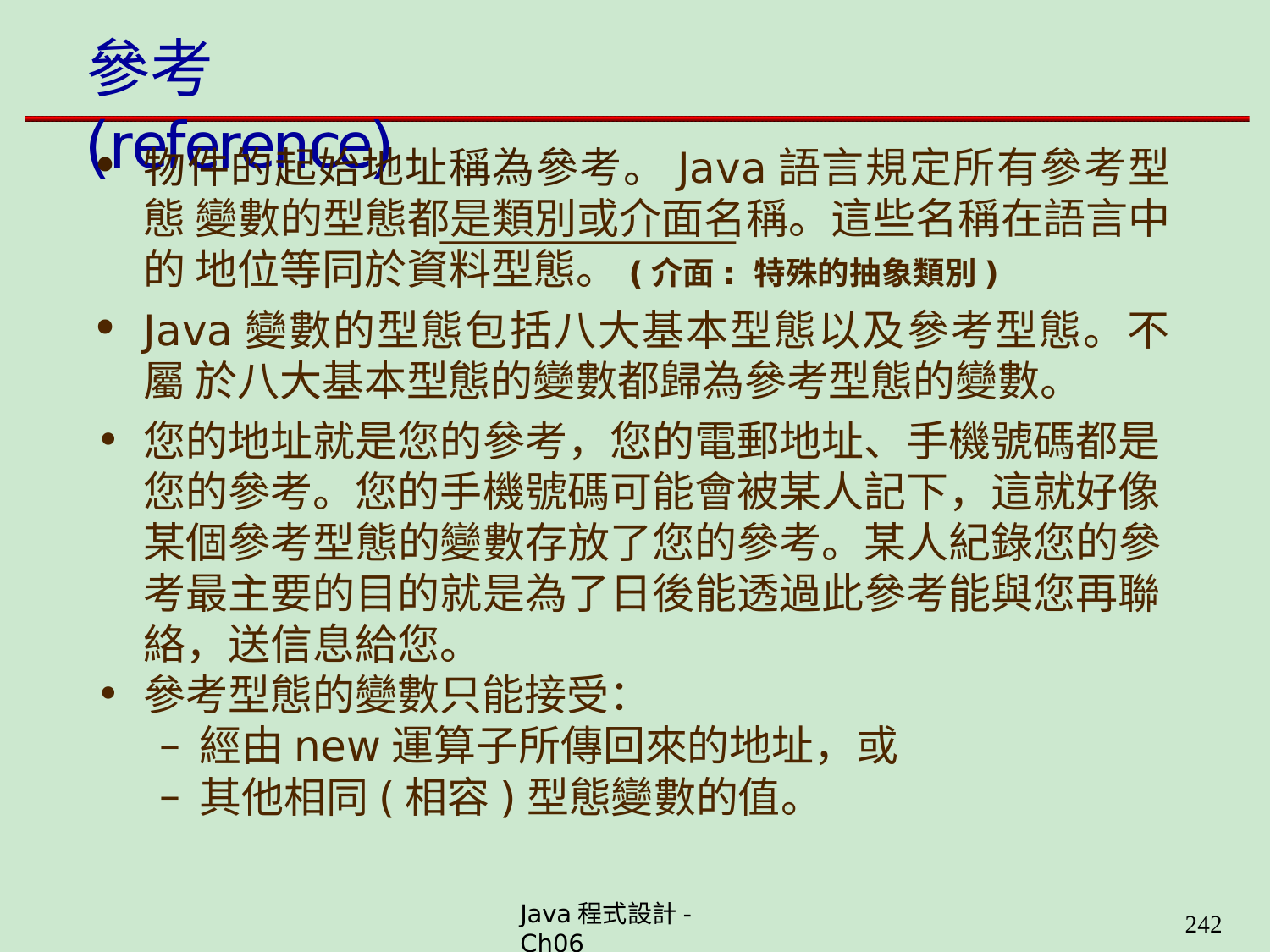

# 參考(reference)
物件的起始地址稱為參考。Java語言規定所有參考型態 變數的型態都是類別或介面名稱。這些名稱在語言中的 地位等同於資料型態。(介面: 特殊的抽象類別)
Java變數的型態包括八大基本型態以及參考型態。不屬 於八大基本型態的變數都歸為參考型態的變數。
您的地址就是您的參考，您的電郵地址、手機號碼都是 您的參考。您的手機號碼可能會被某人記下，這就好像 某個參考型態的變數存放了您的參考。某人紀錄您的參 考最主要的目的就是為了日後能透過此參考能與您再聯 絡，送信息給您。
參考型態的變數只能接受：
經由new運算子所傳回來的地址，或
其他相同(相容)型態變數的值。

Java程式設計-Ch06
242